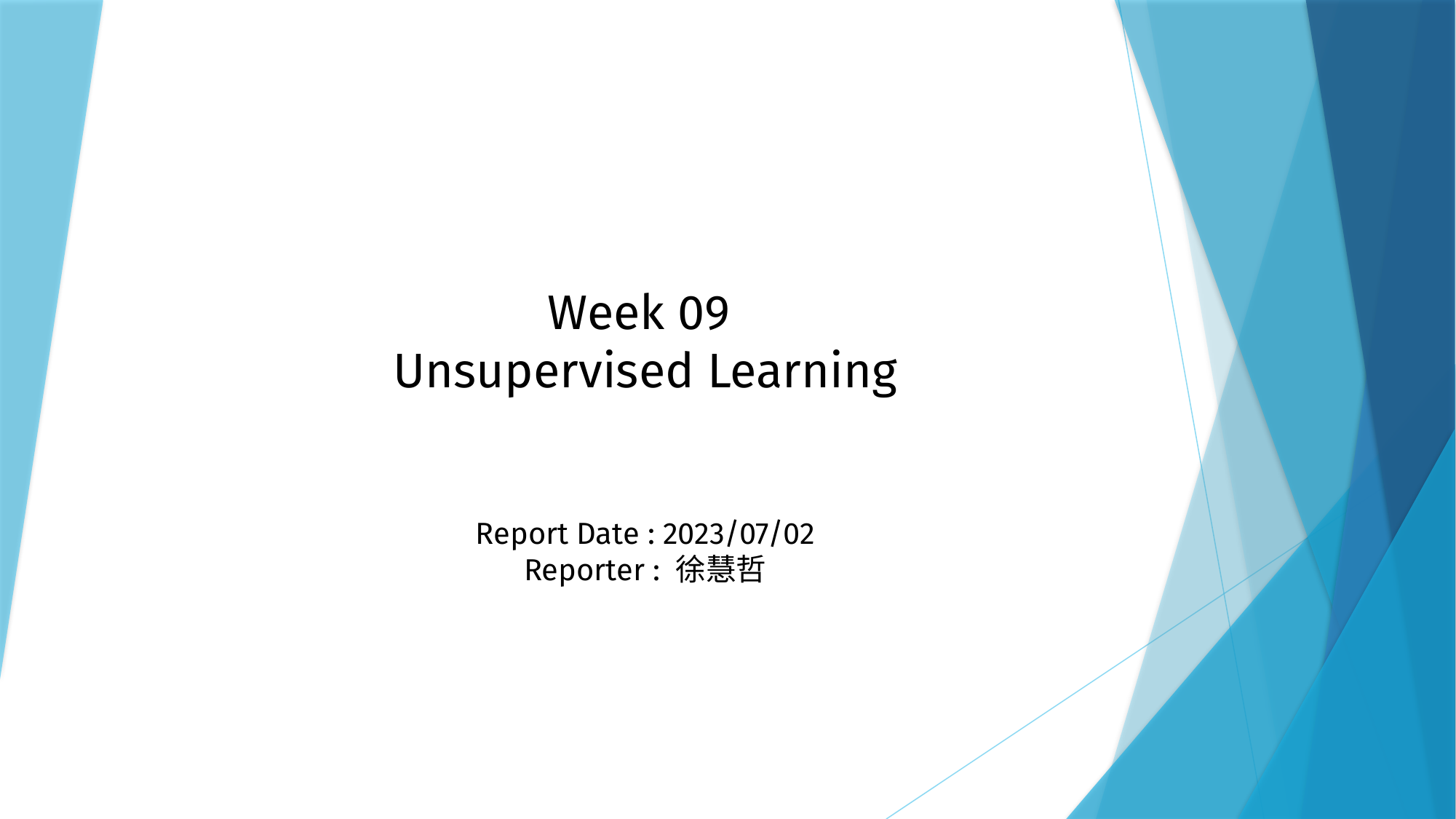

Week 09
Unsupervised Learning

Report Date : 2023/07/02
Reporter : 徐慧哲